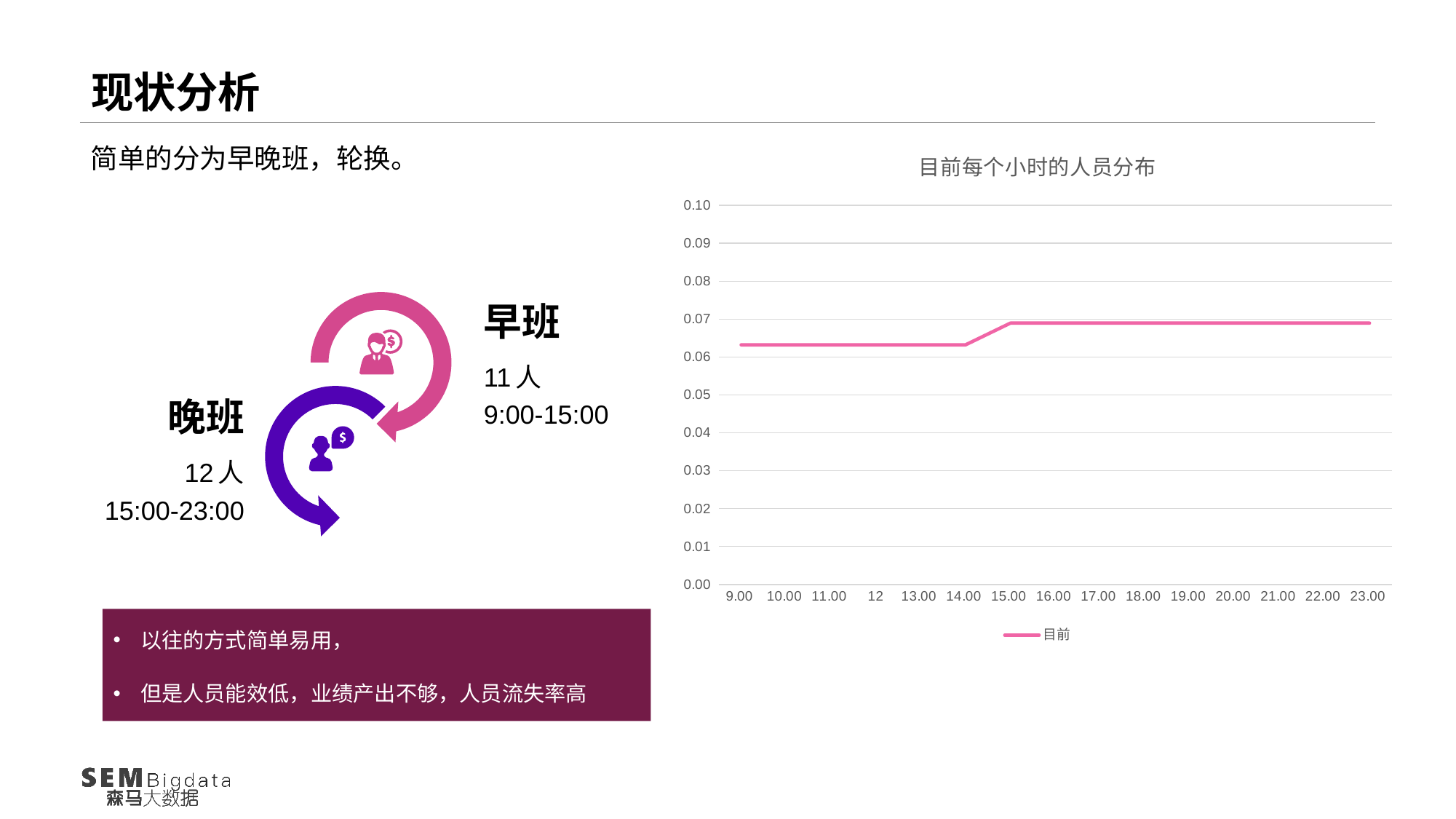

# 现状分析

### Chart: 目前每个小时的人员分布

| Category | 目前 |
|---|---|
| 9.00  | 0.06321839080459771 |
| 10.00  | 0.06321839080459771 |
| 11.00  | 0.06321839080459771 |
| 12 | 0.06321839080459771 |
| 13.00  | 0.06321839080459771 |
| 14.00  | 0.06321839080459771 |
| 15.00  | 0.06896551724137931 |
| 16.00  | 0.06896551724137931 |
| 17.00  | 0.06896551724137931 |
| 18.00  | 0.06896551724137931 |
| 19.00  | 0.06896551724137931 |
| 20.00  | 0.06896551724137931 |
| 21.00  | 0.06896551724137931 |
| 22.00  | 0.06896551724137931 |
| 23.00  | 0.06896551724137931 |
简单的分为早晚班，轮换。

早班

11人
9:00-15:00

晚班

12人
15:00-23:00
以往的方式简单易用，
但是人员能效低，业绩产出不够，人员流失率高